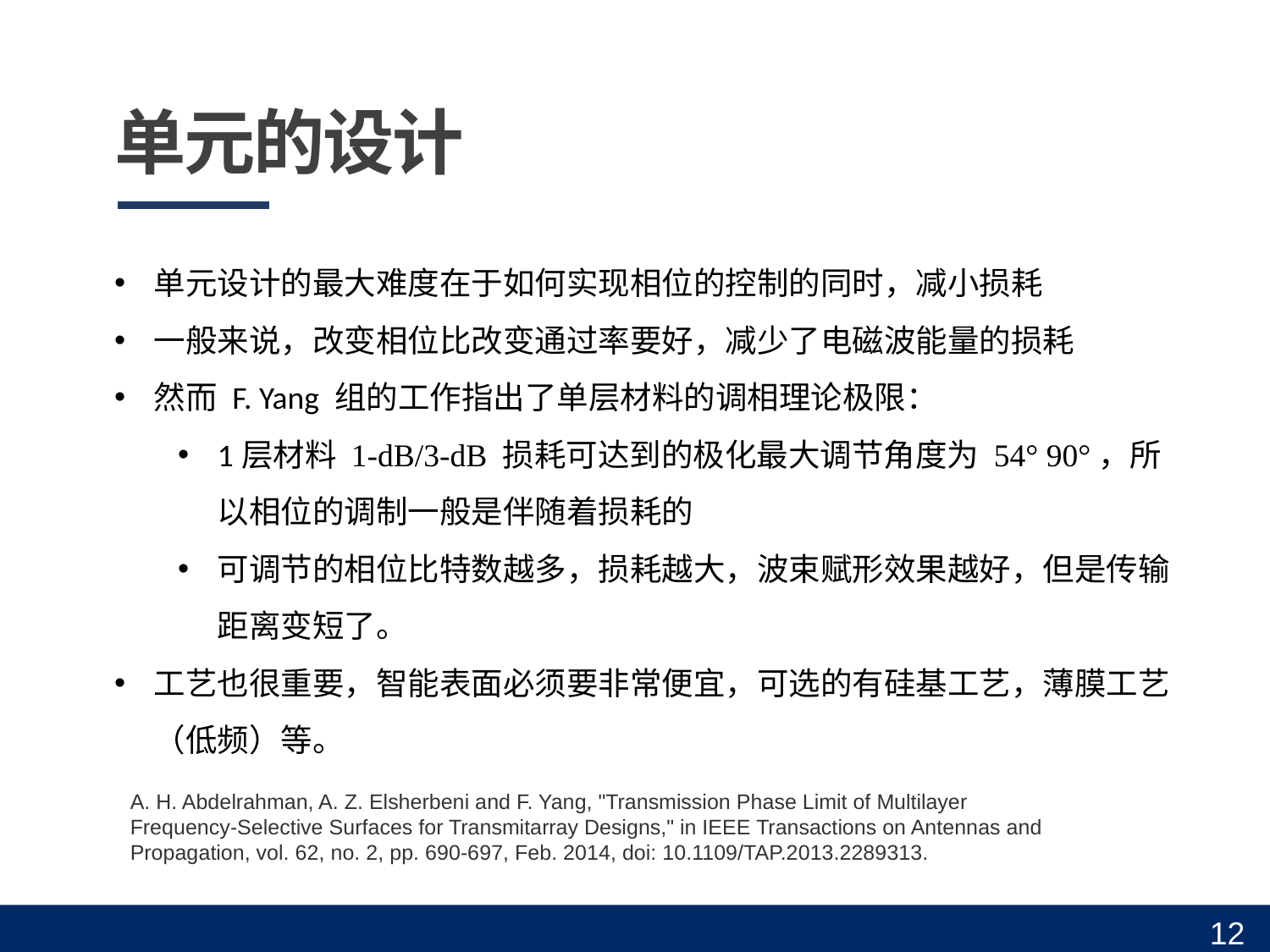

单元的设计
单元设计的最大难度在于如何实现相位的控制的同时，减小损耗
一般来说，改变相位比改变通过率要好，减少了电磁波能量的损耗
然而 F. Yang 组的工作指出了单层材料的调相理论极限：
1层材料 1-dB/3-dB 损耗可达到的极化最大调节角度为 54° 90°，所以相位的调制一般是伴随着损耗的
可调节的相位比特数越多，损耗越大，波束赋形效果越好，但是传输距离变短了。
工艺也很重要，智能表面必须要非常便宜，可选的有硅基工艺，薄膜工艺（低频）等。
A. H. Abdelrahman, A. Z. Elsherbeni and F. Yang, "Transmission Phase Limit of Multilayer Frequency-Selective Surfaces for Transmitarray Designs," in IEEE Transactions on Antennas and Propagation, vol. 62, no. 2, pp. 690-697, Feb. 2014, doi: 10.1109/TAP.2013.2289313.

12